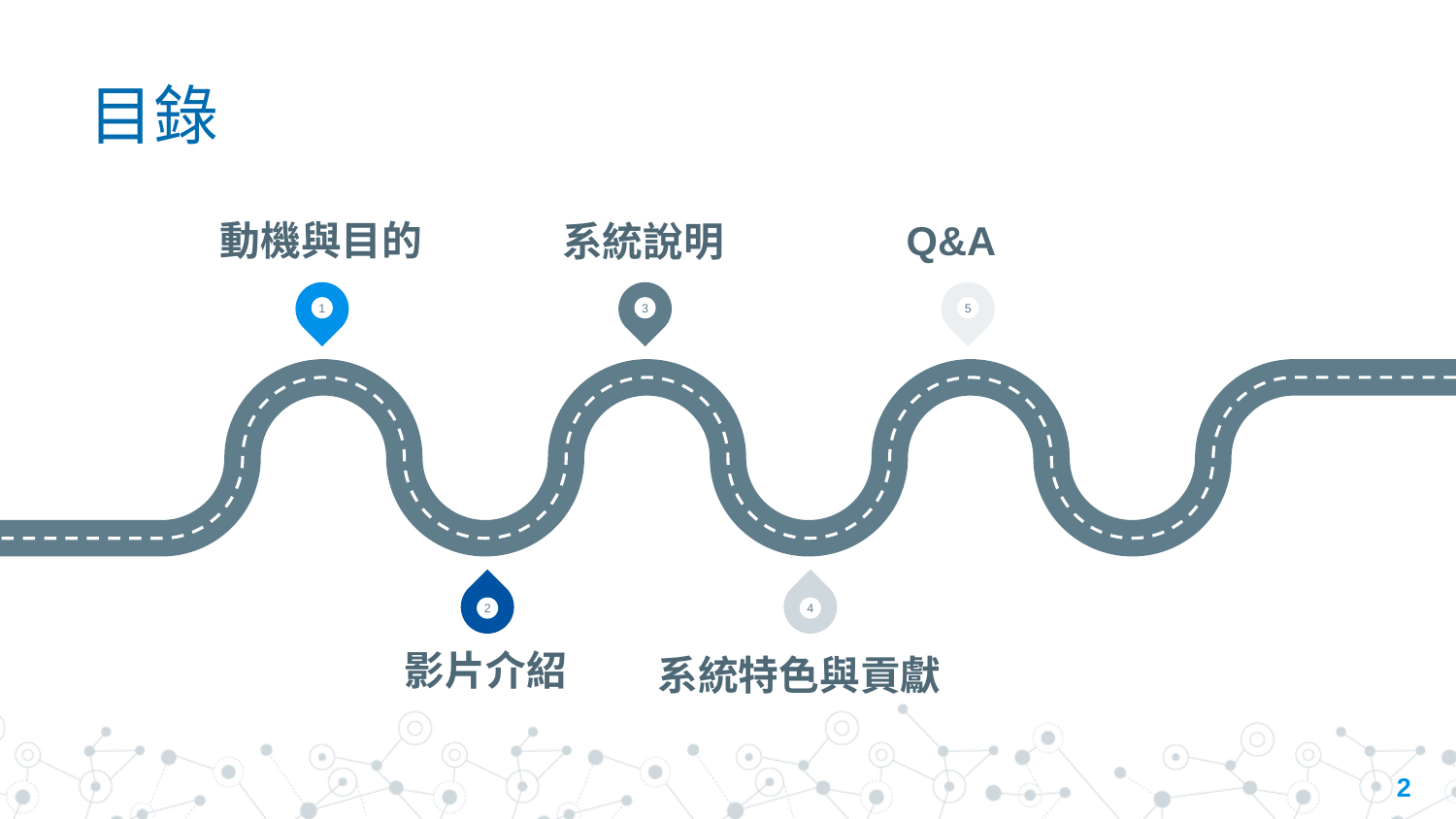

# 目錄
動機與目的

Q&A

系統說明

1

3

5

2

4
影片介紹

系統特色與貢獻

2